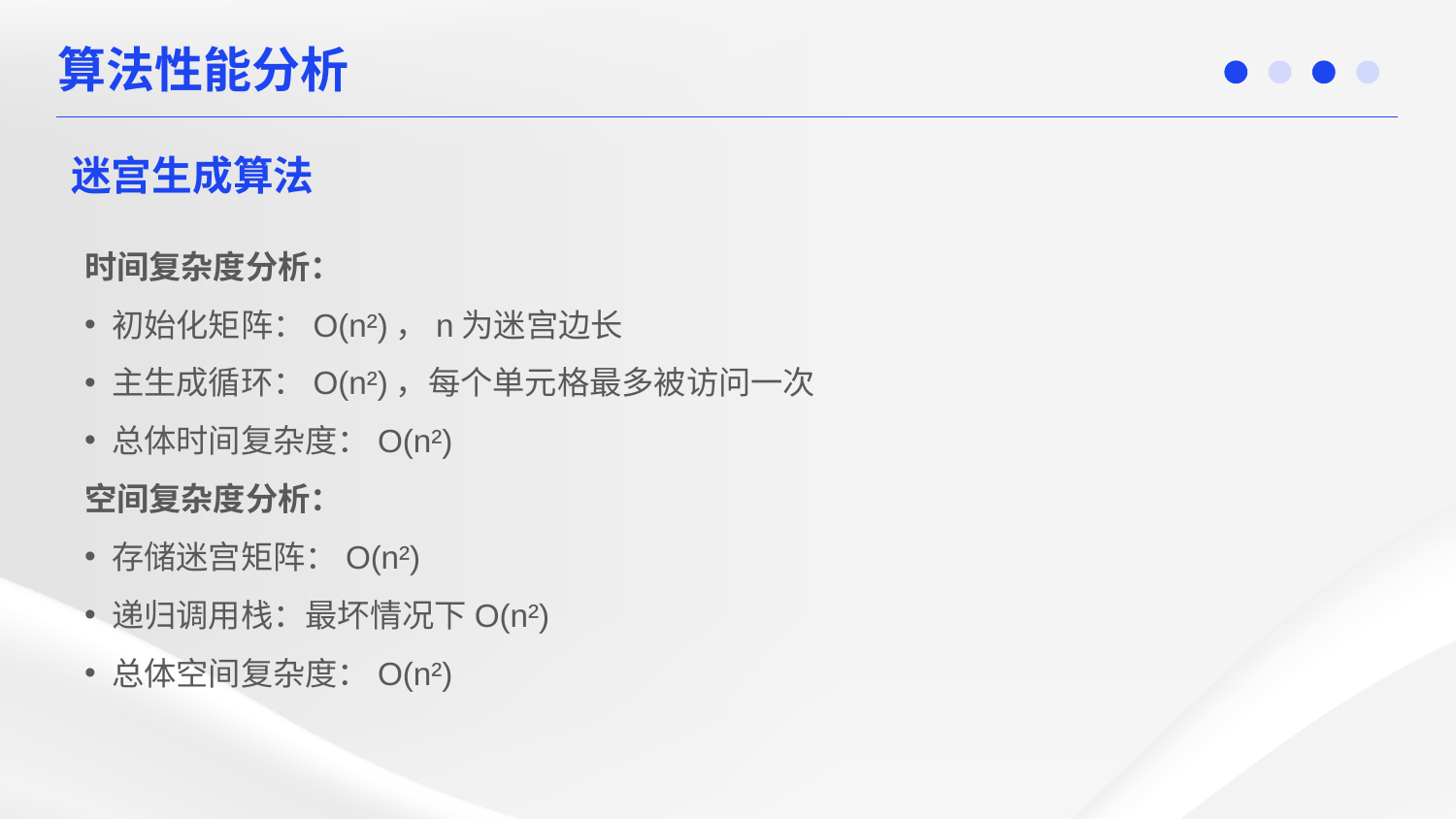

算法性能分析

迷宫生成算法
时间复杂度分析：
初始化矩阵：O(n²)，n为迷宫边长
主生成循环：O(n²)，每个单元格最多被访问一次
总体时间复杂度：O(n²)
空间复杂度分析：
存储迷宫矩阵：O(n²)
递归调用栈：最坏情况下O(n²)
总体空间复杂度：O(n²)